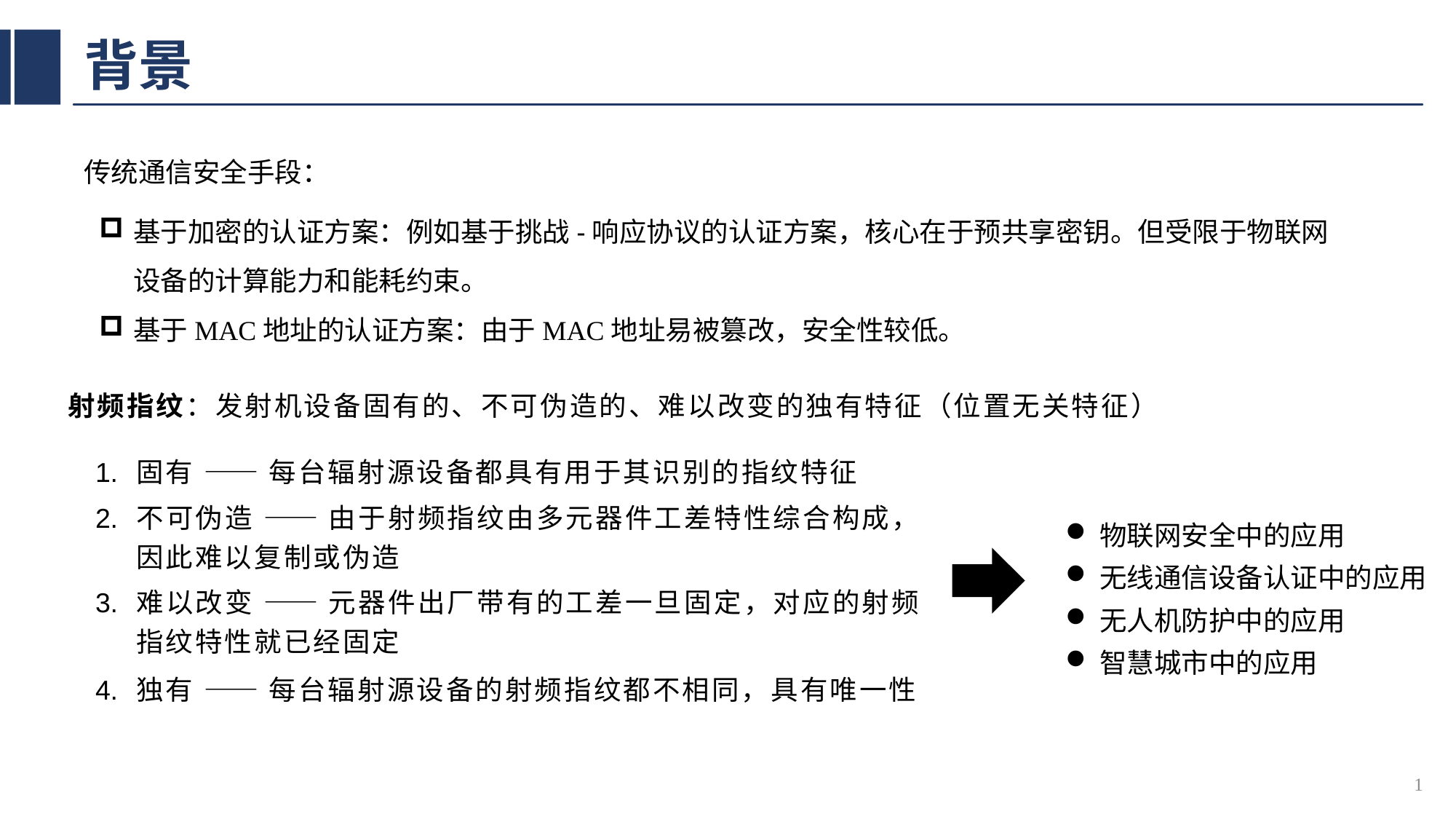

# 背景
传统通信安全手段：
基于加密的认证方案：例如基于挑战-响应协议的认证方案，核心在于预共享密钥。但受限于物联网设备的计算能力和能耗约束。
基于MAC地址的认证方案：由于MAC地址易被篡改，安全性较低。
射频指纹：发射机设备固有的、不可伪造的、难以改变的独有特征（位置无关特征）
固有 —— 每台辐射源设备都具有用于其识别的指纹特征
不可伪造 —— 由于射频指纹由多元器件工差特性综合构成，因此难以复制或伪造
难以改变 —— 元器件出厂带有的工差一旦固定，对应的射频指纹特性就已经固定
独有 —— 每台辐射源设备的射频指纹都不相同，具有唯一性
物联网安全中的应用
无线通信设备认证中的应用
无人机防护中的应用
智慧城市中的应用

1